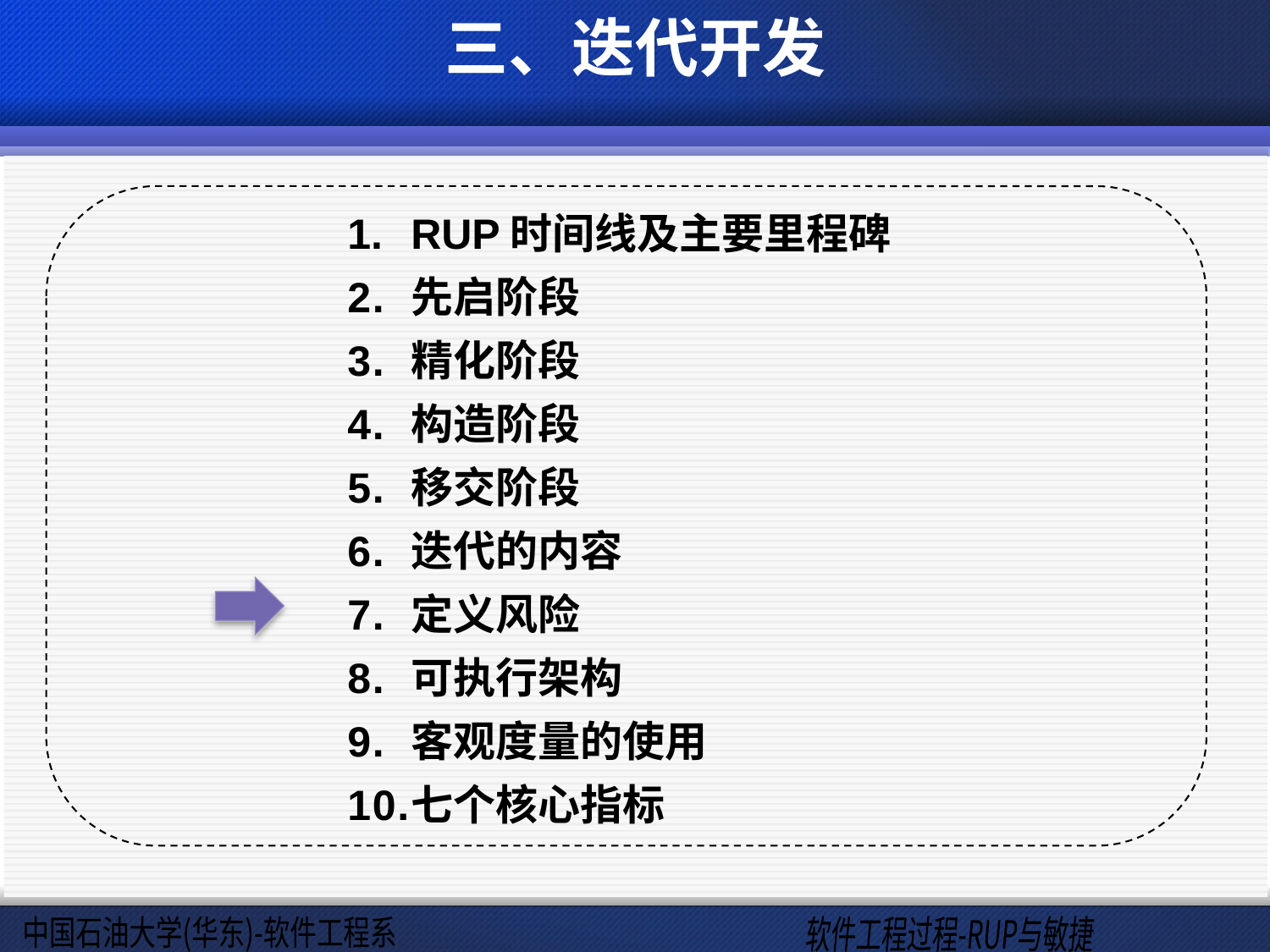

# 三、迭代开发

RUP时间线及主要里程碑
先启阶段
精化阶段
构造阶段
移交阶段
迭代的内容
定义风险
可执行架构
客观度量的使用
七个核心指标